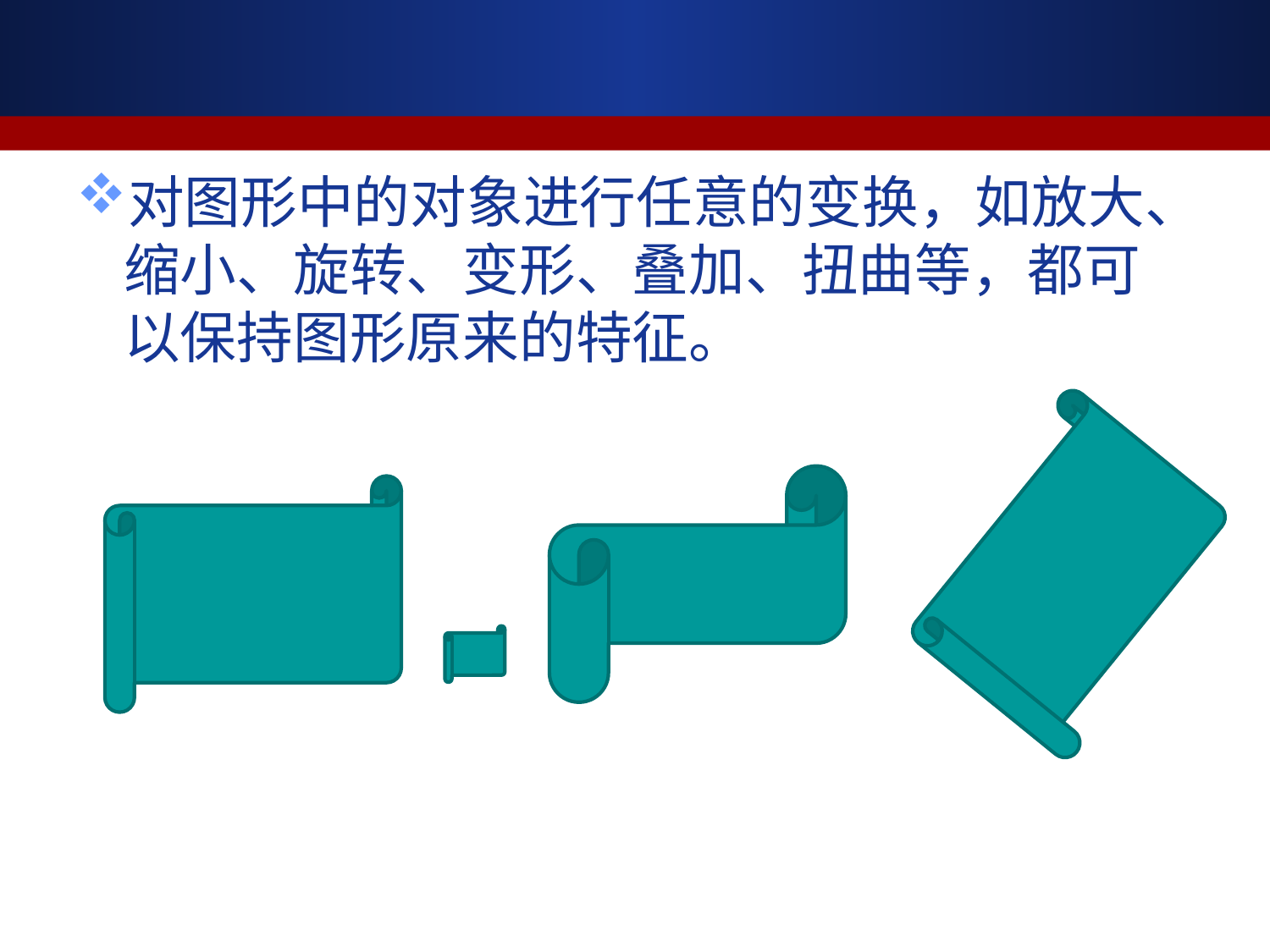

#
对图形中的对象进行任意的变换，如放大、缩小、旋转、变形、叠加、扭曲等，都可以保持图形原来的特征。